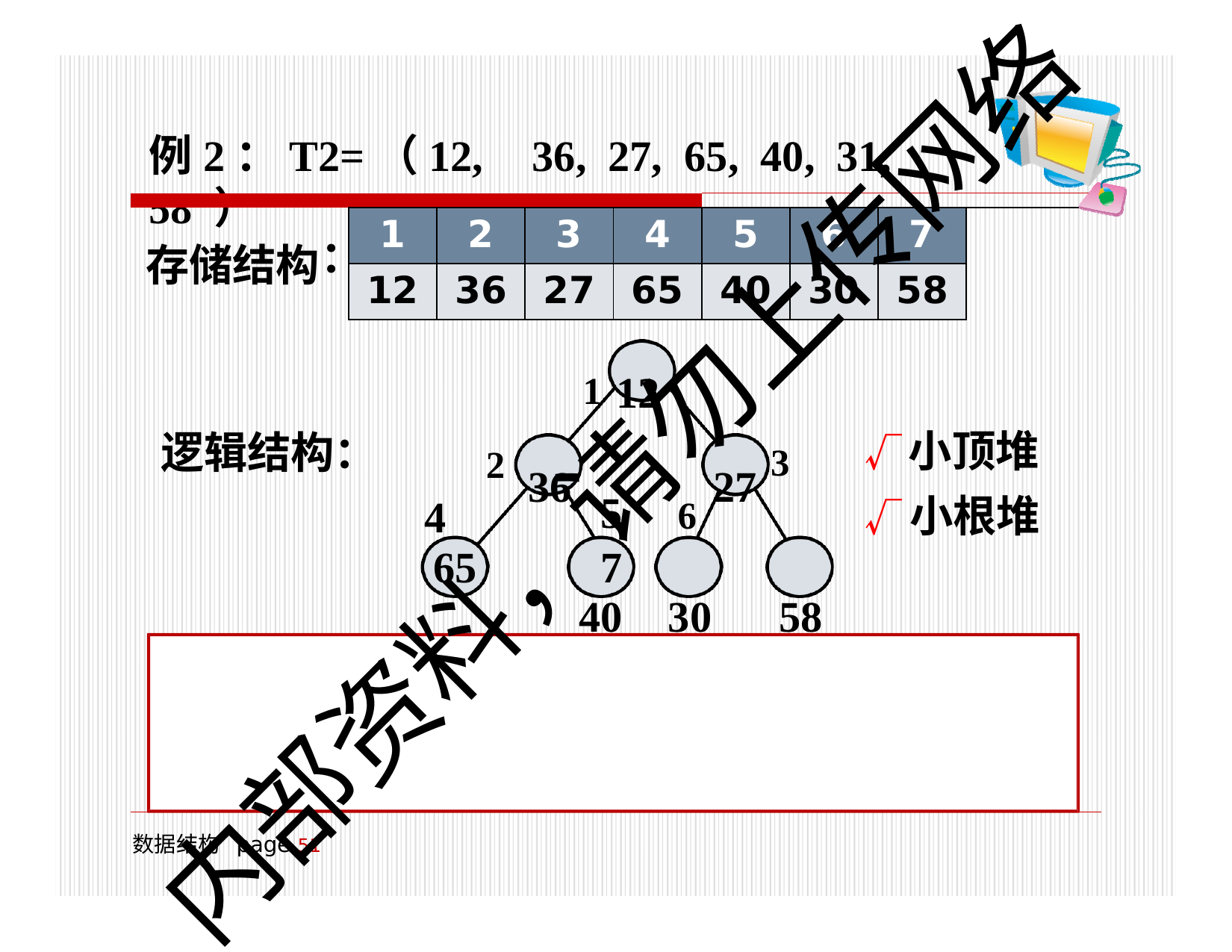

# 例2：T2=（12,	36,	27,	65,	40,	31,	58 ）
|  |  |  |  |  |  |  |  |  |
| --- | --- | --- | --- | --- | --- | --- | --- | --- |
| 存储结构 | 1 | 2 | 3 | 4 | 5 | 6 | 7 |  |
|  | 12 | 36 | 27 | 65 | 40 | 30 | 58 |  |
：

1 12
√	小顶堆
√	小根堆
逻辑结构：
内部资料，请勿上传网络
2	36
27 3
4
65
5	6	7
40	30	58
小顶堆的特性:
（1）根结点的值为所有元素中的最小值；
（2）堆中任一子树都是小顶堆。

数据结构 page 51